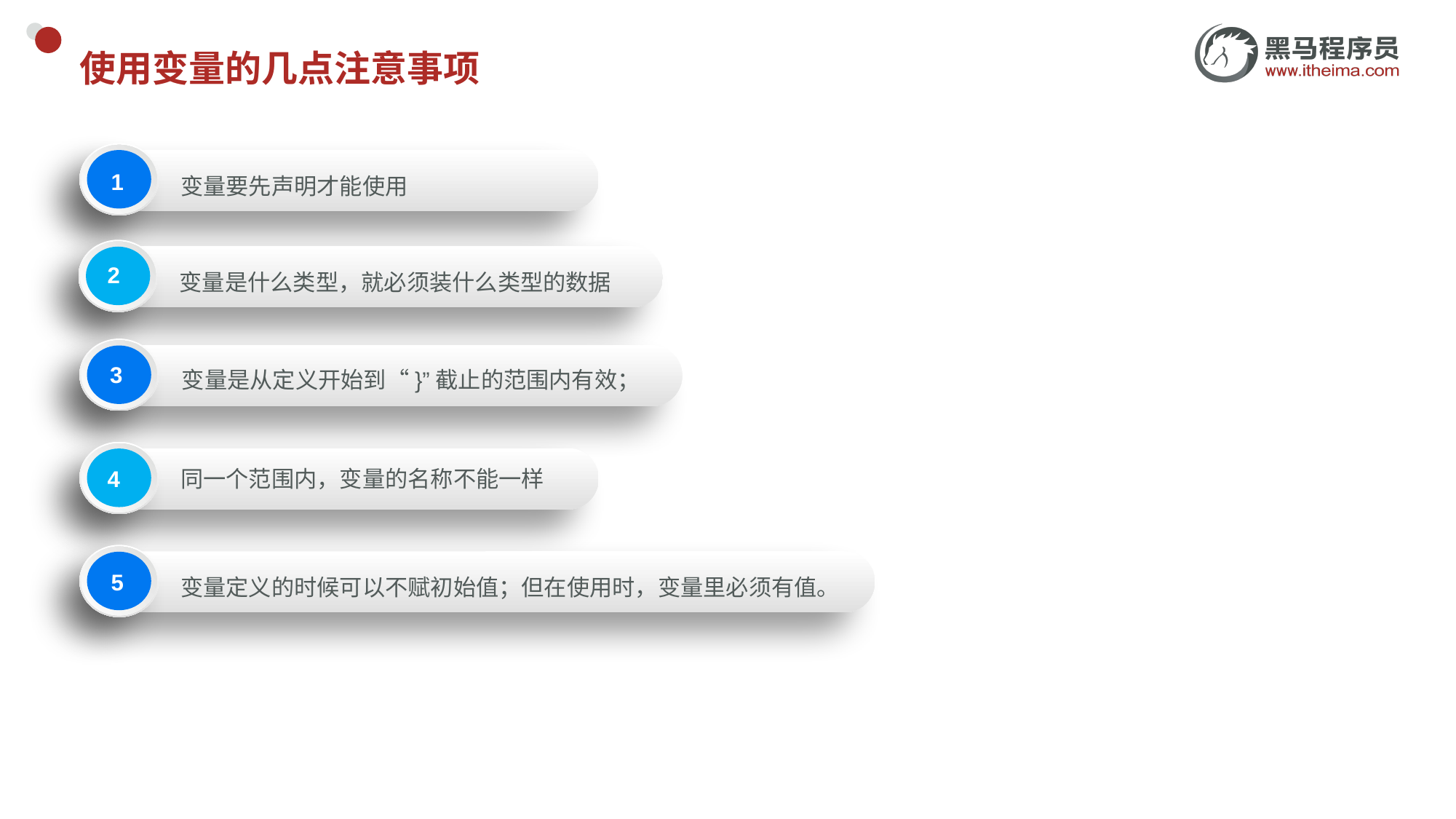

# 使用变量的几点注意事项

1
变量要先声明才能使用

2
变量是什么类型，就必须装什么类型的数据

变量是从定义开始到“}”截止的范围内有效；
3

同一个范围内，变量的名称不能一样
4

5
变量定义的时候可以不赋初始值；但在使用时，变量里必须有值。